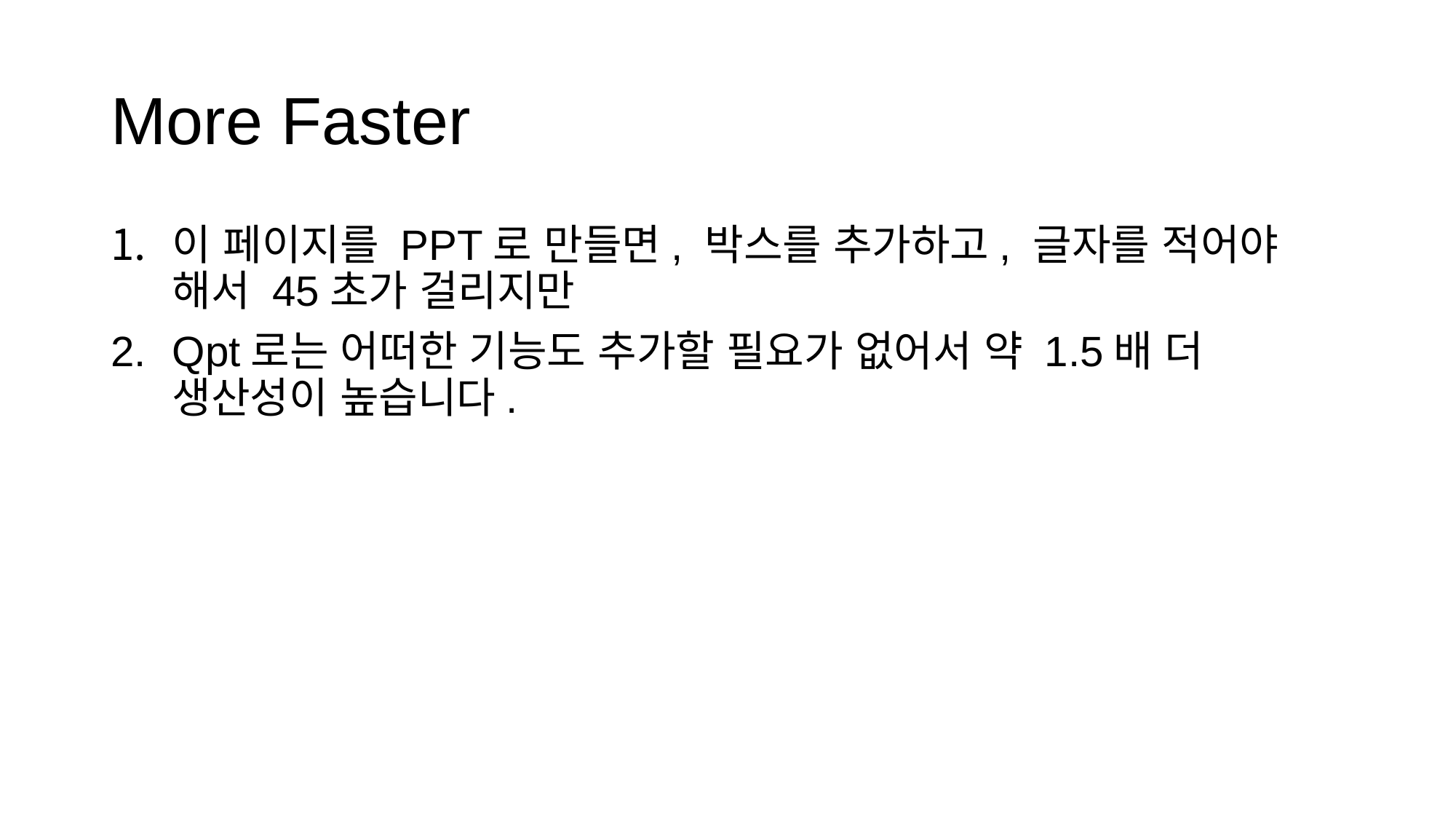

# More Faster
이 페이지를 PPT로 만들면, 박스를 추가하고, 글자를 적어야 해서 45초가 걸리지만
Qpt로는 어떠한 기능도 추가할 필요가 없어서 약 1.5배 더 생산성이 높습니다.